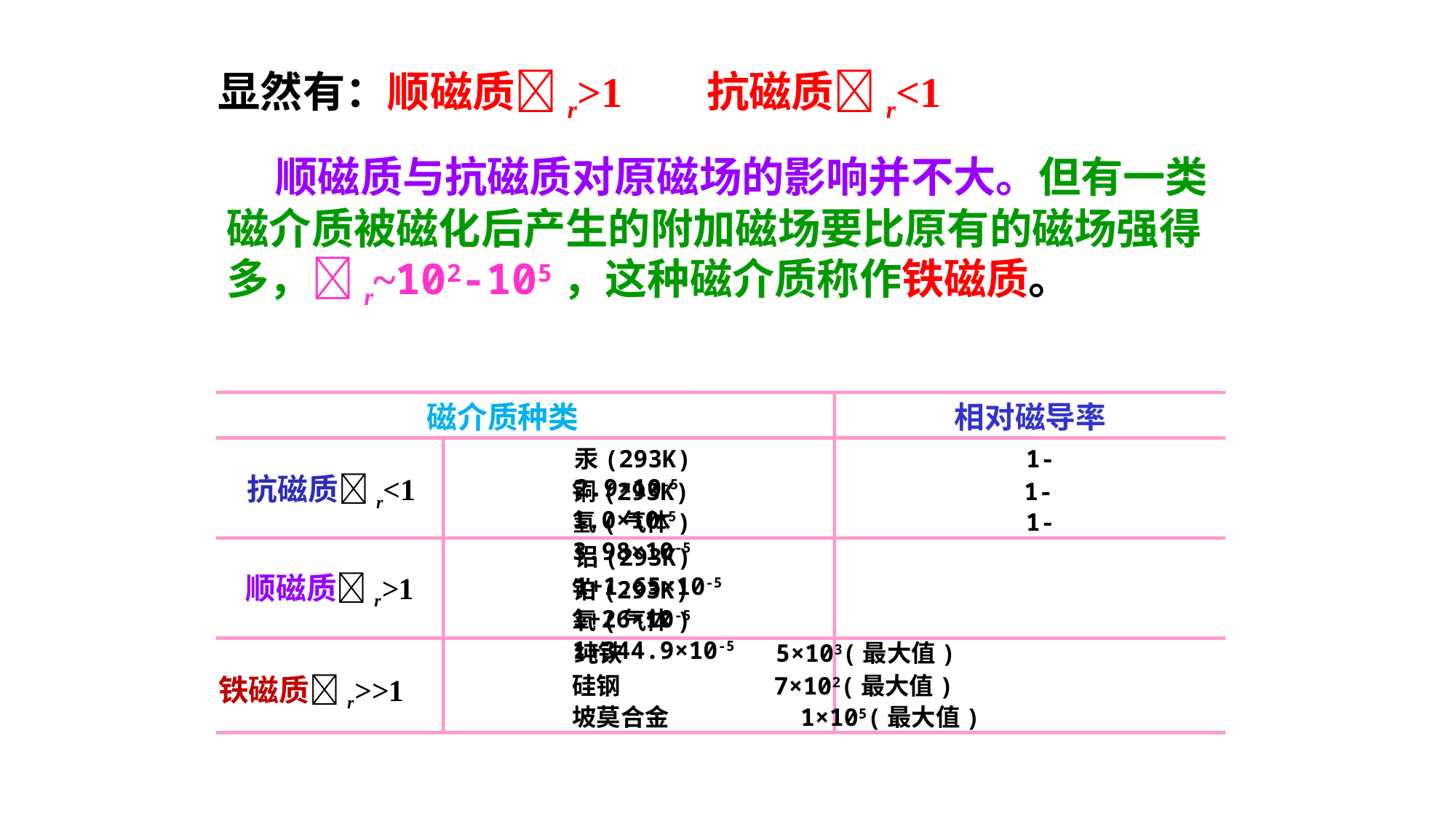

显然有：顺磁质μr>1       抗磁质μr<1
    顺磁质与抗磁质对原磁场的影响并不大。但有一类磁介质被磁化后产生的附加磁场要比原有的磁场强得多，μr~102-105，这种磁介质称作铁磁质。

磁介质种类
相对磁导率

汞(293K)                       1-2.9×10-5

抗磁质μr<1
铜(293K)                       1-1.0×10-5
氢(气体)                       1-3.98×10-5
铝(293K)                       1+1.65×10-5

顺磁质μr>1
铂(293K)                       1+26×10-5
氧(气体)                       1+344.9×10-5
纯铁                           5×103(最大值)

硅钢                           7×102(最大值)
铁磁质μr>>1
坡莫合金                       1×105(最大值)